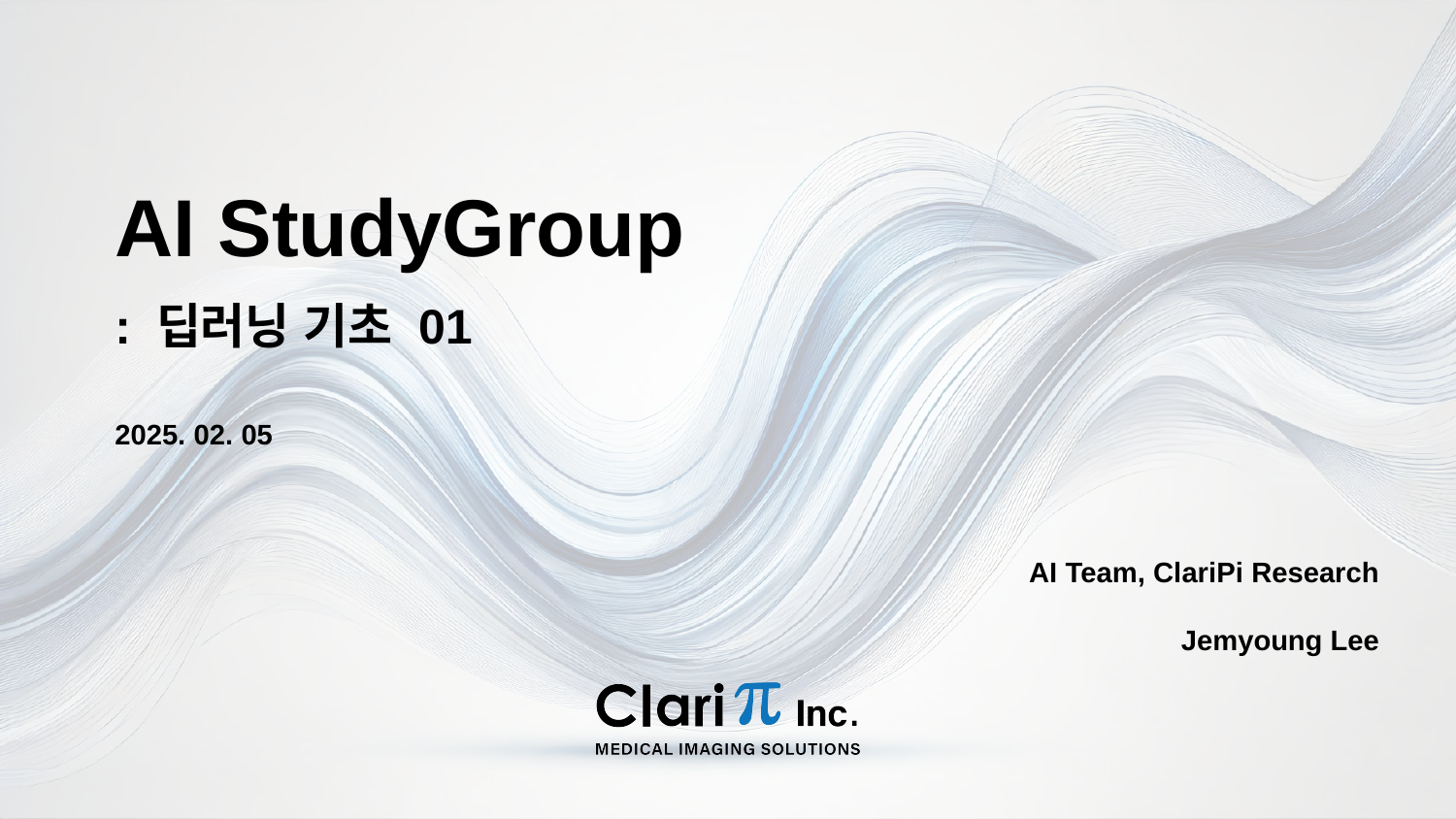

AI StudyGroup
: 딥러닝 기초 01
2025. 02. 05
AI Team, ClariPi Research

Jemyoung Lee